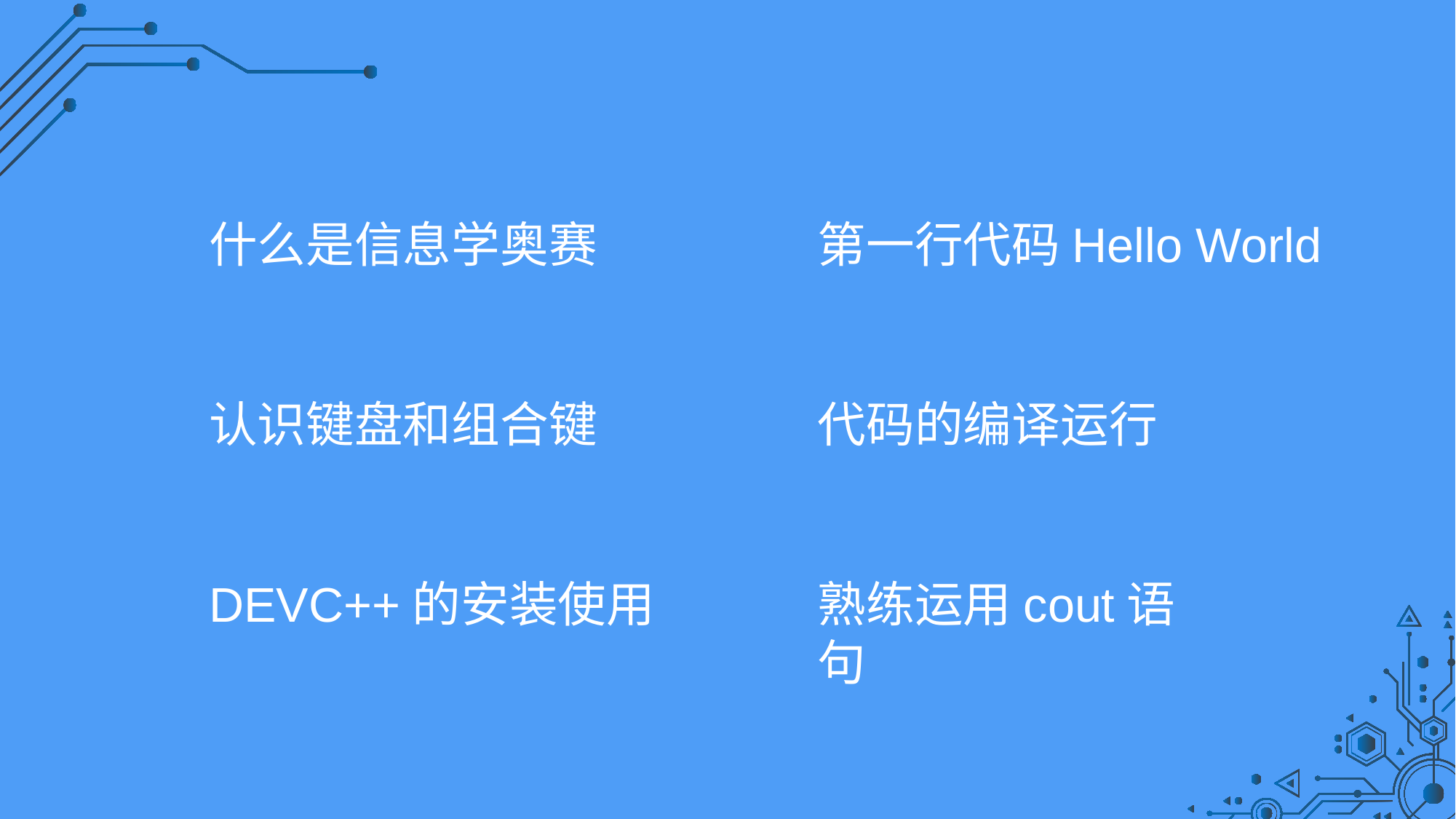

什么是信息学奥赛
第一行代码Hello World
认识键盘和组合键
代码的编译运行
DEVC++的安装使用
熟练运用cout语句